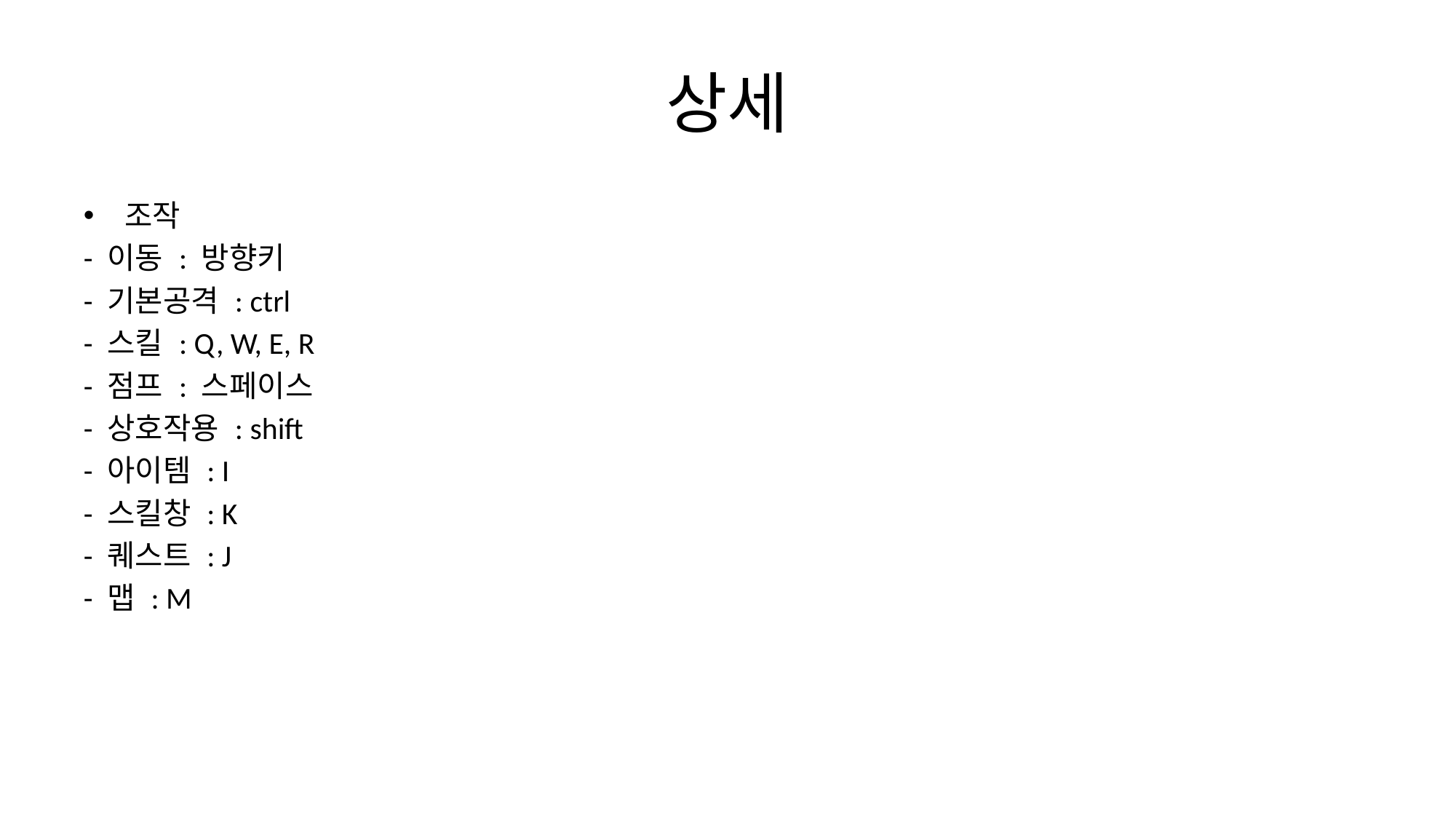

# 상세
조작
- 이동 : 방향키
- 기본공격 : ctrl
- 스킬 : Q, W, E, R
- 점프 : 스페이스
- 상호작용 : shift
- 아이템 : I
- 스킬창 : K
- 퀘스트 : J
- 맵 : M